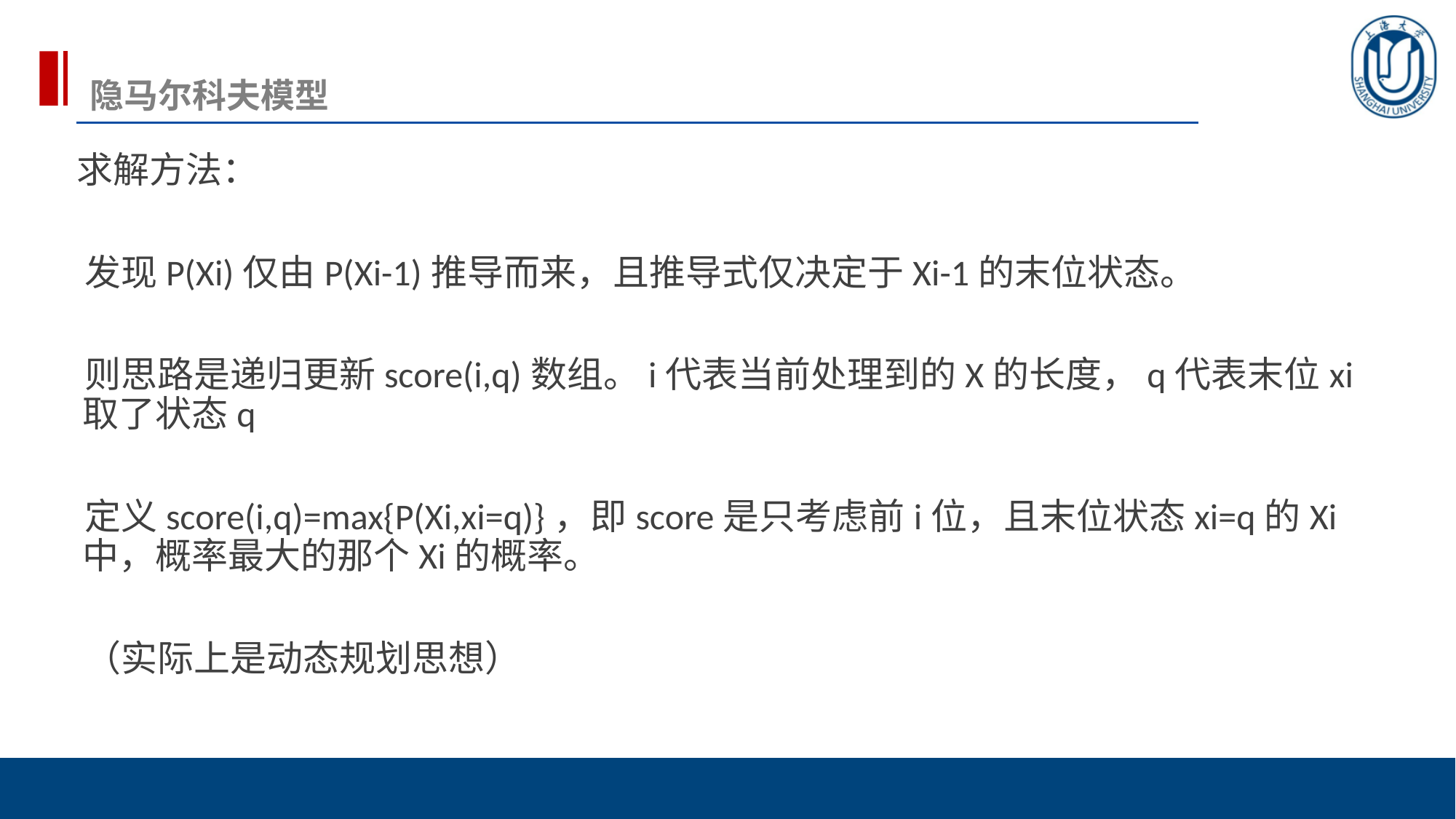

# 隐马尔科夫模型
求解方法：

发现P(Xi)仅由P(Xi-1)推导而来，且推导式仅决定于Xi-1的末位状态。

则思路是递归更新score(i,q)数组。i代表当前处理到的X的长度，q代表末位xi取了状态q

定义score(i,q)=max{P(Xi,xi=q)}，即score是只考虑前i位，且末位状态xi=q的Xi中，概率最大的那个Xi的概率。

（实际上是动态规划思想）
21